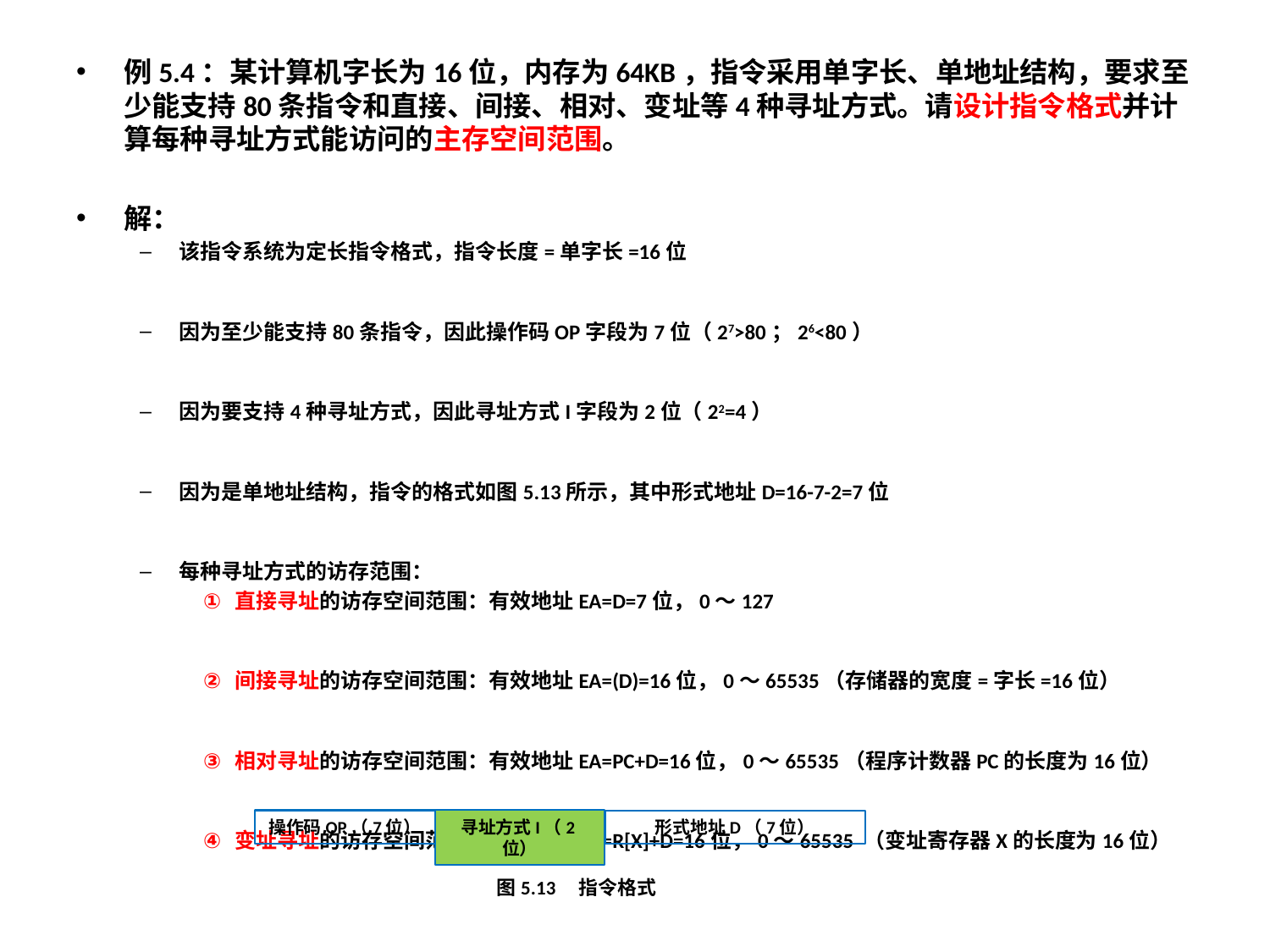

例5.4：某计算机字长为16位，内存为64KB，指令采用单字长、单地址结构，要求至少能支持80条指令和直接、间接、相对、变址等4种寻址方式。请设计指令格式并计算每种寻址方式能访问的主存空间范围。

解：
该指令系统为定长指令格式，指令长度=单字长=16位

因为至少能支持80条指令，因此操作码OP字段为7位（27>80；26<80）

因为要支持4种寻址方式，因此寻址方式I字段为2位（22=4）

因为是单地址结构，指令的格式如图5.13所示，其中形式地址D=16-7-2=7位

每种寻址方式的访存范围：
直接寻址的访存空间范围：有效地址EA=D=7位，0～127

间接寻址的访存空间范围：有效地址EA=(D)=16位，0～65535（存储器的宽度=字长=16位）

相对寻址的访存空间范围：有效地址EA=PC+D=16位，0～65535（程序计数器PC的长度为16位）

变址寻址的访存空间范围：有效地址EA=R[X]+D=16位，0～65535 （变址寄存器X的长度为16位）

操作码OP（7位）
寻址方式I（2位）
图5.13    指令格式
形式地址D（7位）